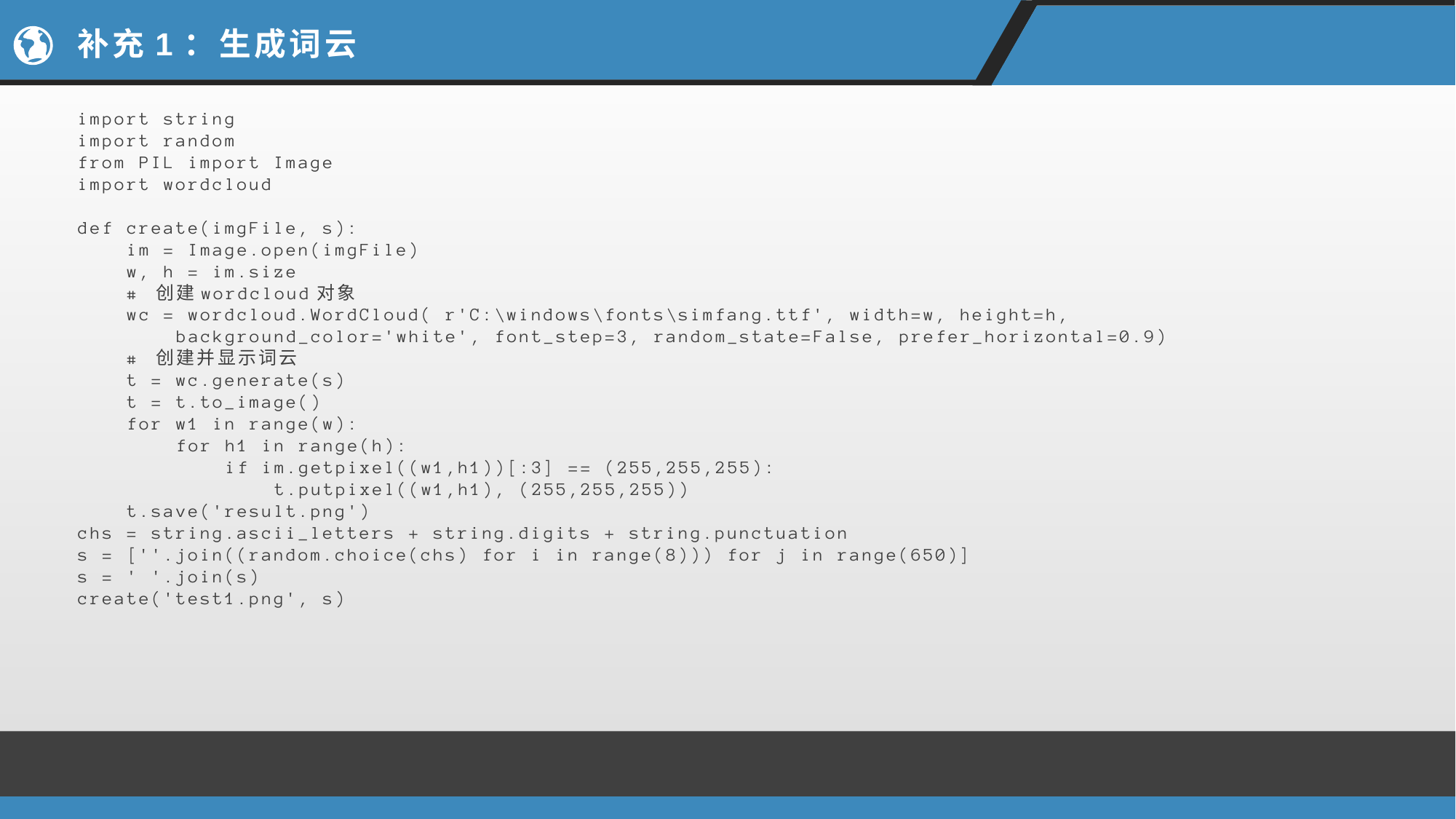

# 补充1：生成词云

import string
import random
from PIL import Image
import wordcloud

def create(imgFile, s):
    im = Image.open(imgFile)
    w, h = im.size
    # 创建wordcloud对象
    wc = wordcloud.WordCloud( r'C:\windows\fonts\simfang.ttf', width=w, height=h,
        background_color='white', font_step=3, random_state=False, prefer_horizontal=0.9)
    # 创建并显示词云
    t = wc.generate(s)
    t = t.to_image()
    for w1 in range(w):
        for h1 in range(h):
            if im.getpixel((w1,h1))[:3] == (255,255,255):
                t.putpixel((w1,h1), (255,255,255))
    t.save('result.png')
chs = string.ascii_letters + string.digits + string.punctuation
s = [''.join((random.choice(chs) for i in range(8))) for j in range(650)]
s = ' '.join(s)
create('test1.png', s)